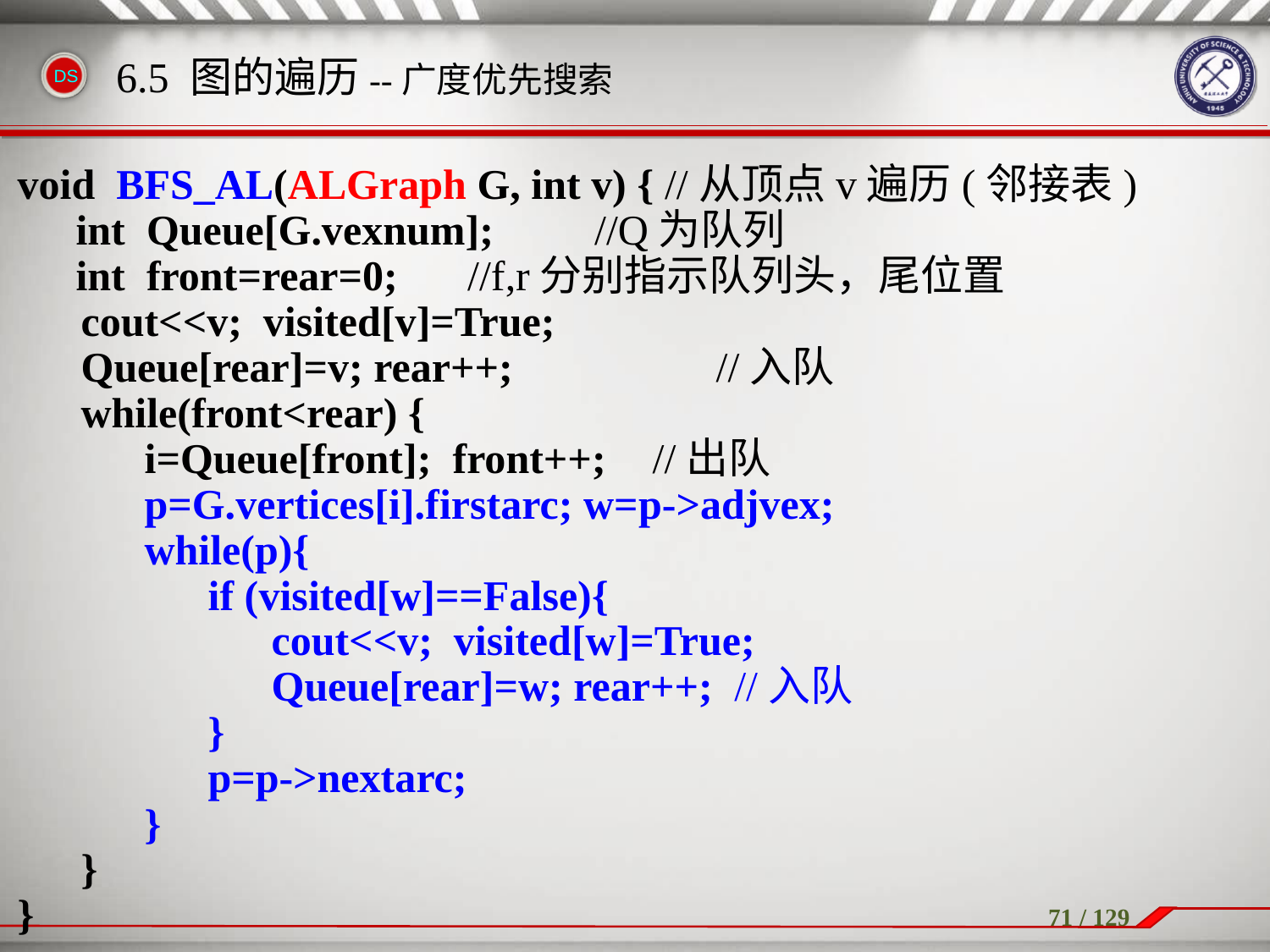

6.5 图的遍历--广度优先搜索
void  BFS_AL(ALGraph G, int v) { //从顶点v遍历(邻接表)
 int  Queue[G.vexnum];	  //Q为队列
	 int  front=rear=0;	  //f,r分别指示队列头，尾位置
cout<<v;  visited[v]=True;
Queue[rear]=v; rear++; 		//入队
while(front<rear) {
i=Queue[front];  front++; 	//出队
p=G.vertices[i].firstarc; w=p->adjvex;
while(p){
if (visited[w]==False){
    		cout<<v;  visited[w]=True;
      Queue[rear]=w; rear++;  //入队
}
p=p->nextarc;
}
}
}